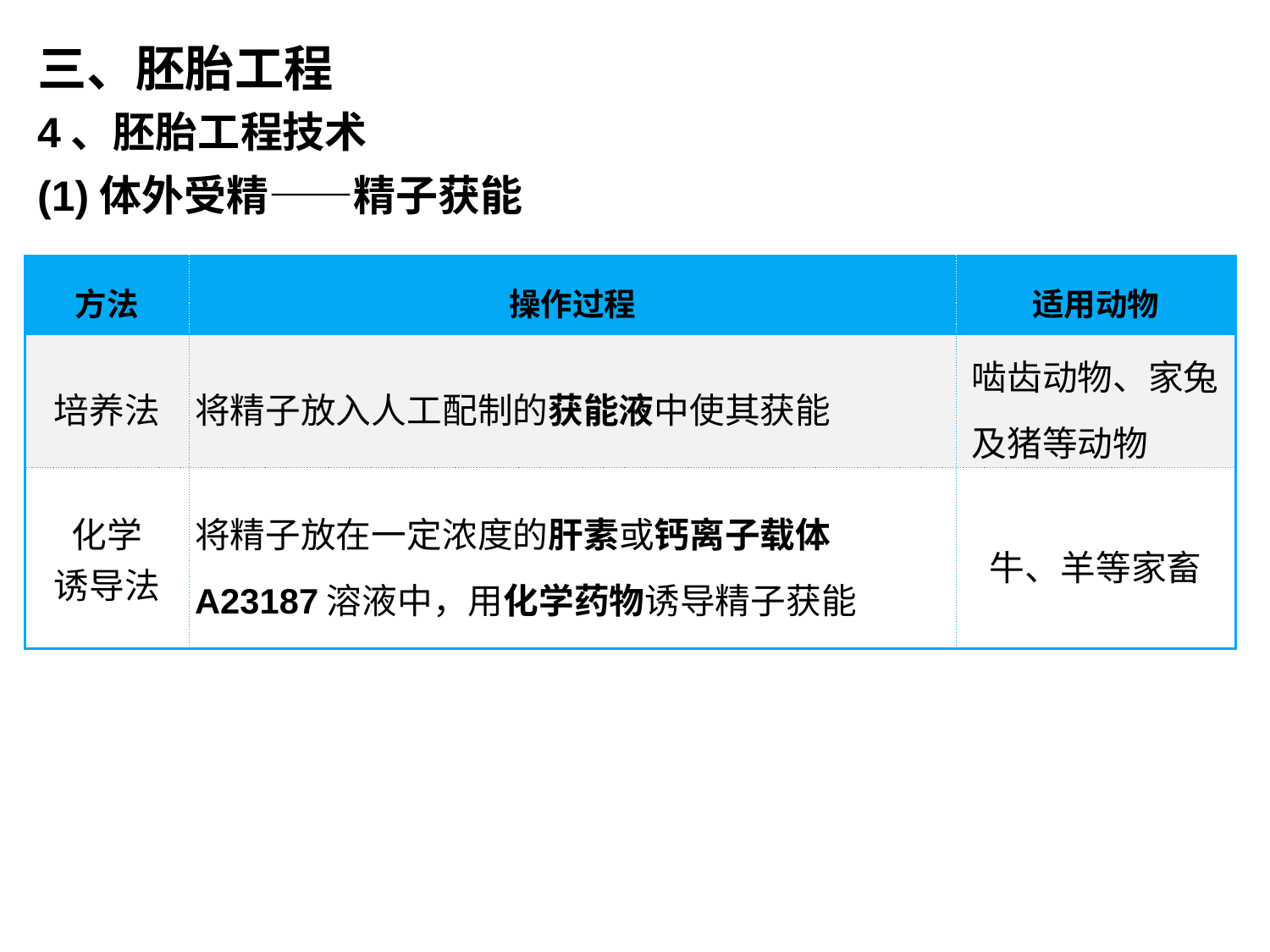

三、胚胎工程
4、胚胎工程技术
(1)体外受精——精子获能
| 方法 | 操作过程 | 适用动物 |
| --- | --- | --- |
| 培养法 | 将精子放入人工配制的获能液中使其获能 | 啮齿动物、家兔及猪等动物 |
| 化学 诱导法 | 将精子放在一定浓度的肝素或钙离子载体A23187溶液中，用化学药物诱导精子获能 | 牛、羊等家畜 |